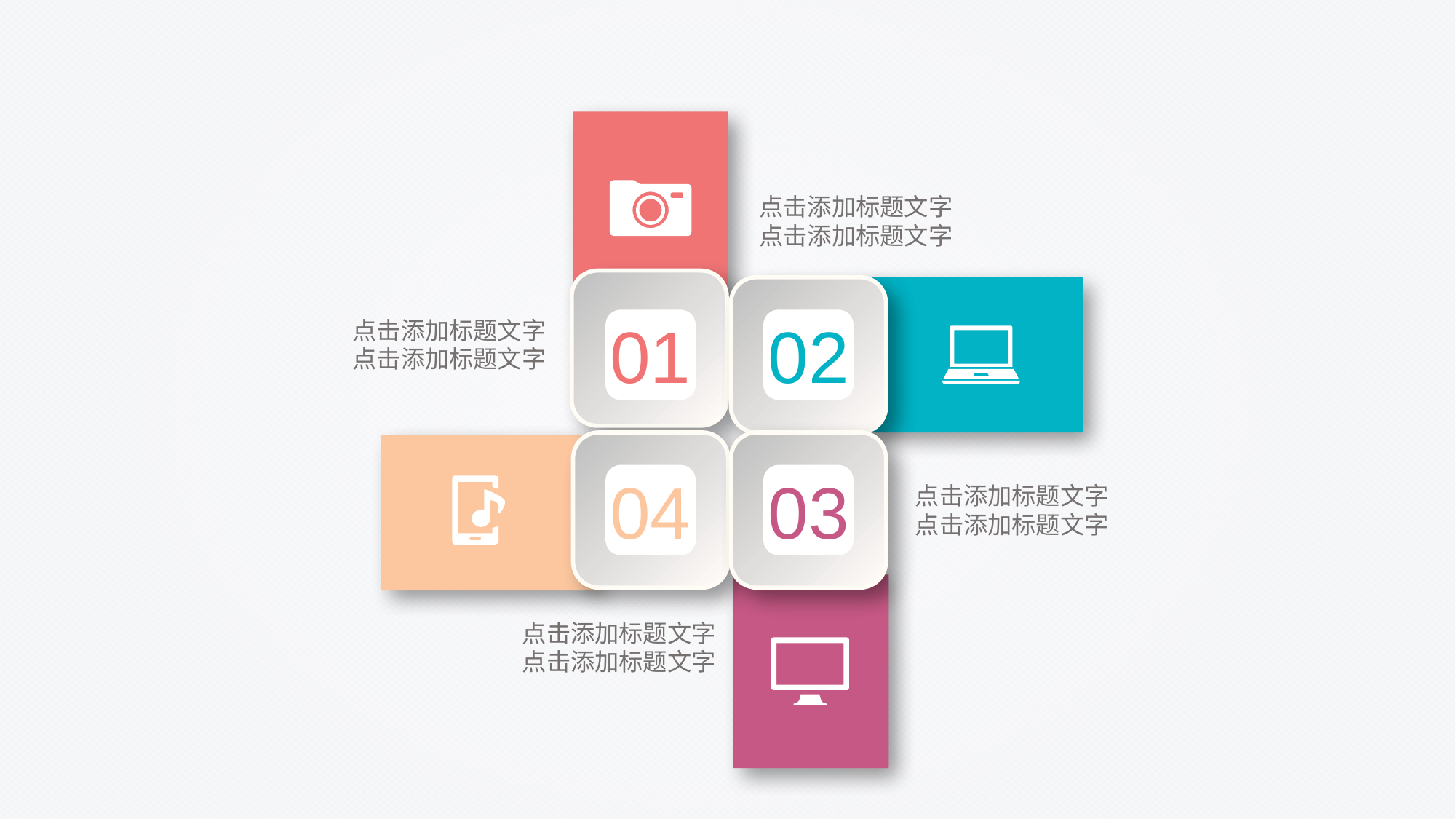

点击添加标题文字
点击添加标题文字

01
02
点击添加标题文字
点击添加标题文字

04
03

点击添加标题文字
点击添加标题文字

点击添加标题文字
点击添加标题文字